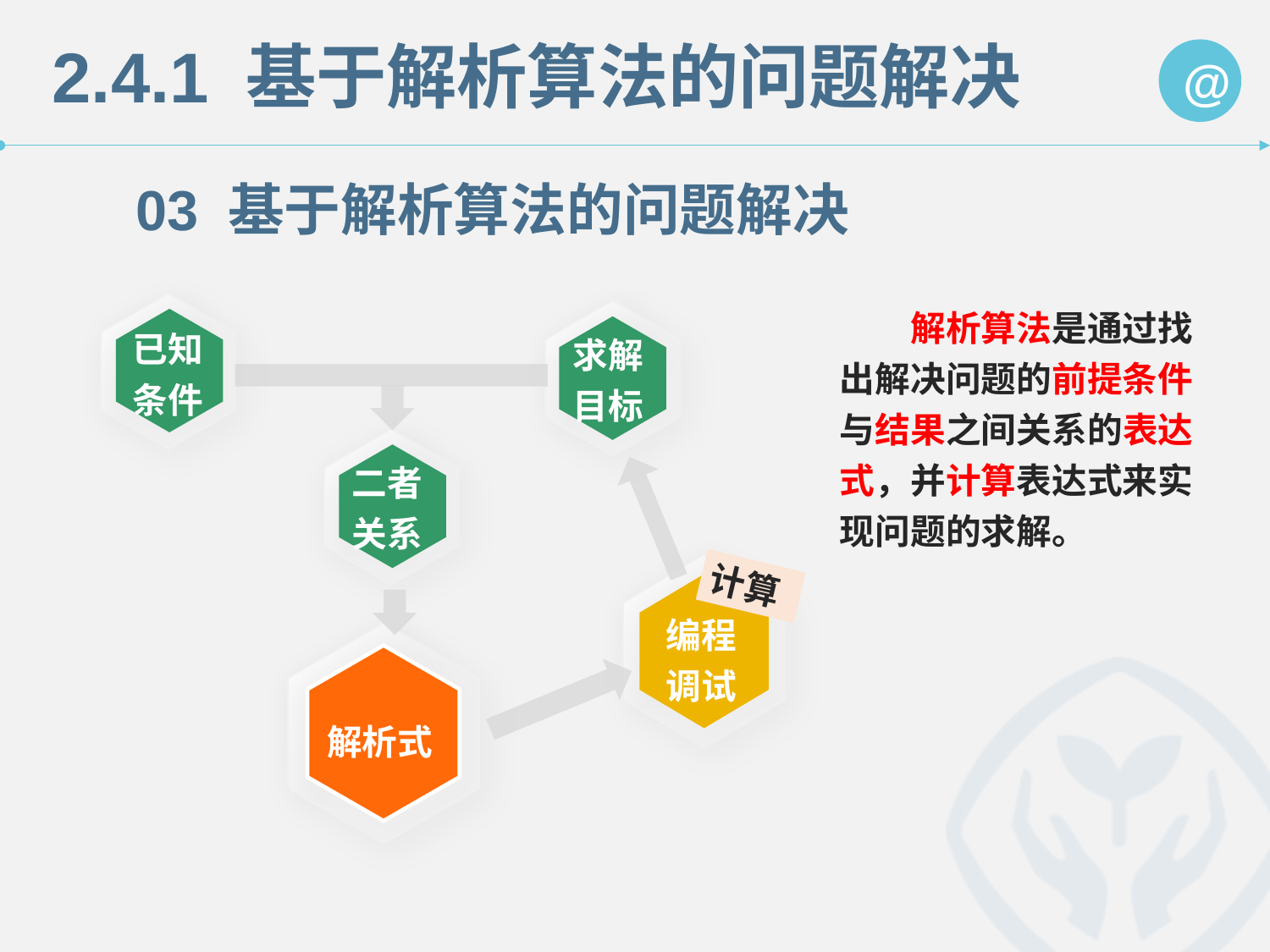

2.4.1 基于解析算法的问题解决
03 基于解析算法的问题解决
　　解析算法是通过找出解决问题的前提条件与结果之间关系的表达式，并计算表达式来实现问题的求解。

已知
条件

求解
目标

二者
关系

编程
调试
计算

解析式